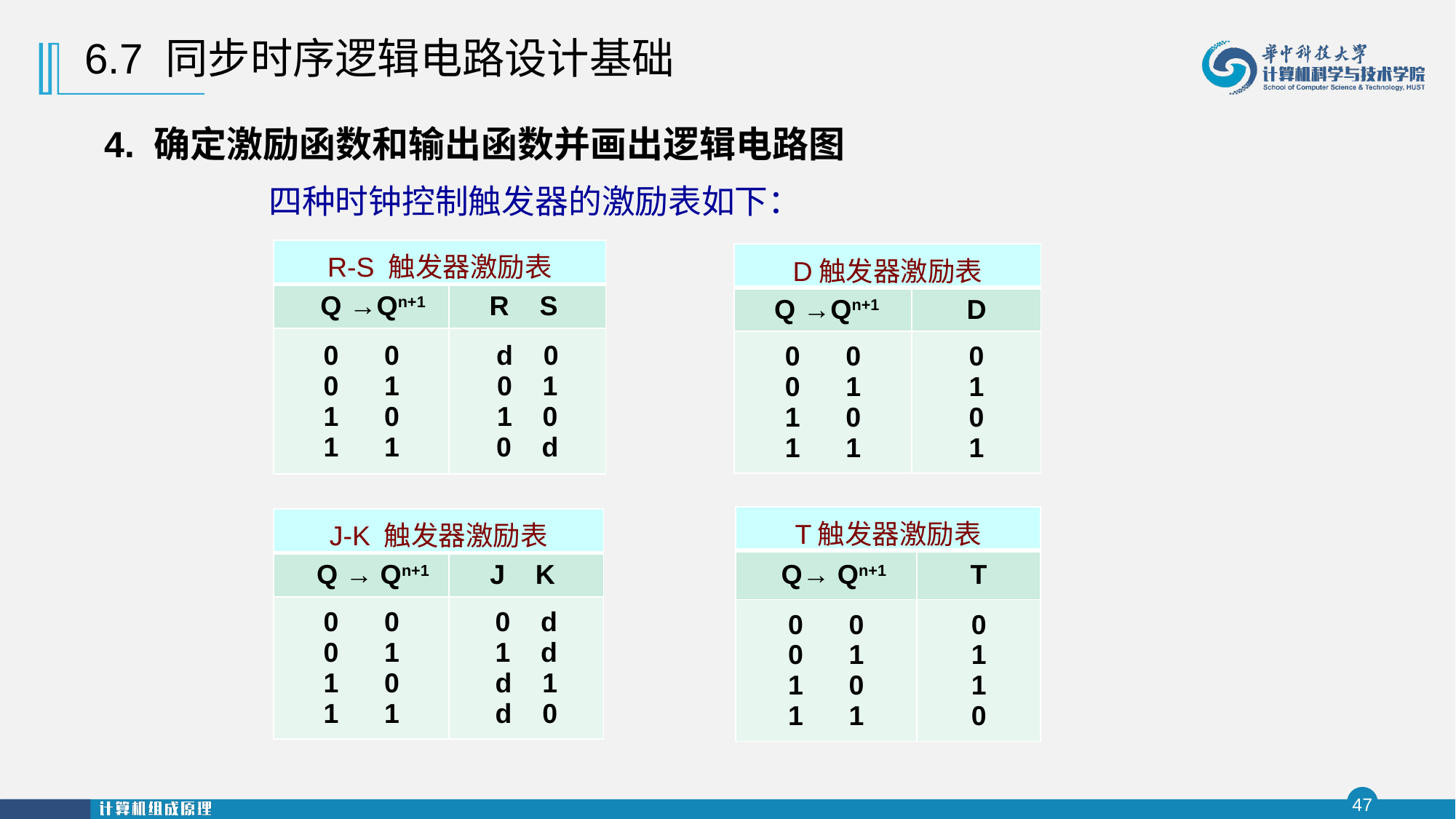

6.7 同步时序逻辑电路设计基础
4. 确定激励函数和输出函数并画出逻辑电路图
       四种时钟控制触发器的激励表如下：
| R-S 触发器激励表 |  |
| --- | --- |
| Q →Qn+1 | R S |
| 0 0 0 1 1 0 1 1 | d 0 0 1 1 0 0 d |
| D触发器激励表 |  |
| --- | --- |
| Q →Qn+1 | D |
| 0 0 0 1 1 0 1 1 | 0 1 0 1 |
| T触发器激励表 |  |
| --- | --- |
| Q→ Qn+1 | T |
| 0 0 0 1 1 0 1 1 | 0 1 1 0 |
| J-K 触发器激励表 |  |
| --- | --- |
| Q → Qn+1 | J K |
| 0 0 0 1 1 0 1 1 | 0 d 1 d d 1 d 0 |